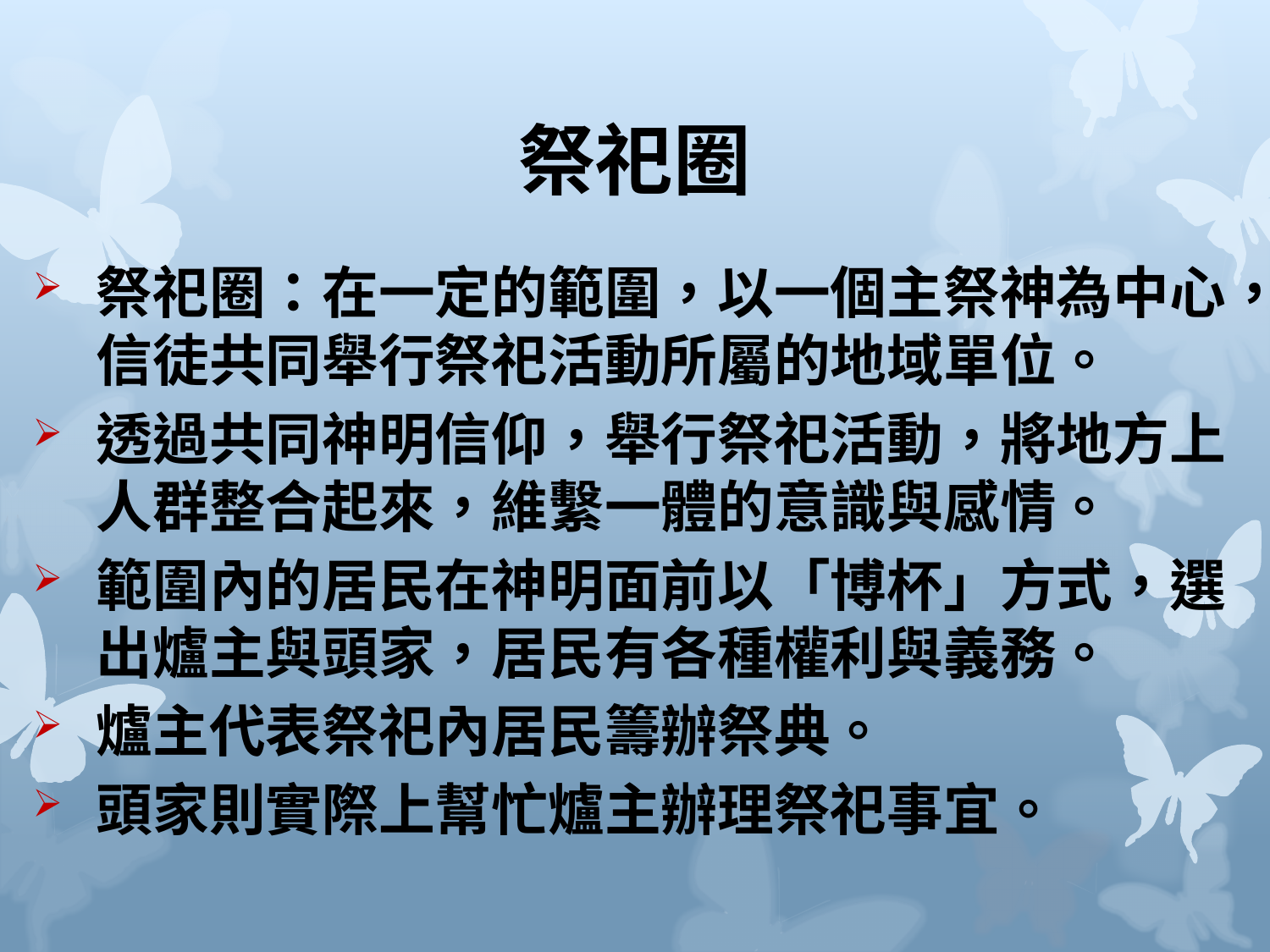

# 祭祀圈
祭祀圈：在一定的範圍，以一個主祭神為中心，信徒共同舉行祭祀活動所屬的地域單位。
透過共同神明信仰，舉行祭祀活動，將地方上人群整合起來，維繫一體的意識與感情。
範圍內的居民在神明面前以「博杯」方式，選出爐主與頭家，居民有各種權利與義務。
爐主代表祭祀內居民籌辦祭典。
頭家則實際上幫忙爐主辦理祭祀事宜。